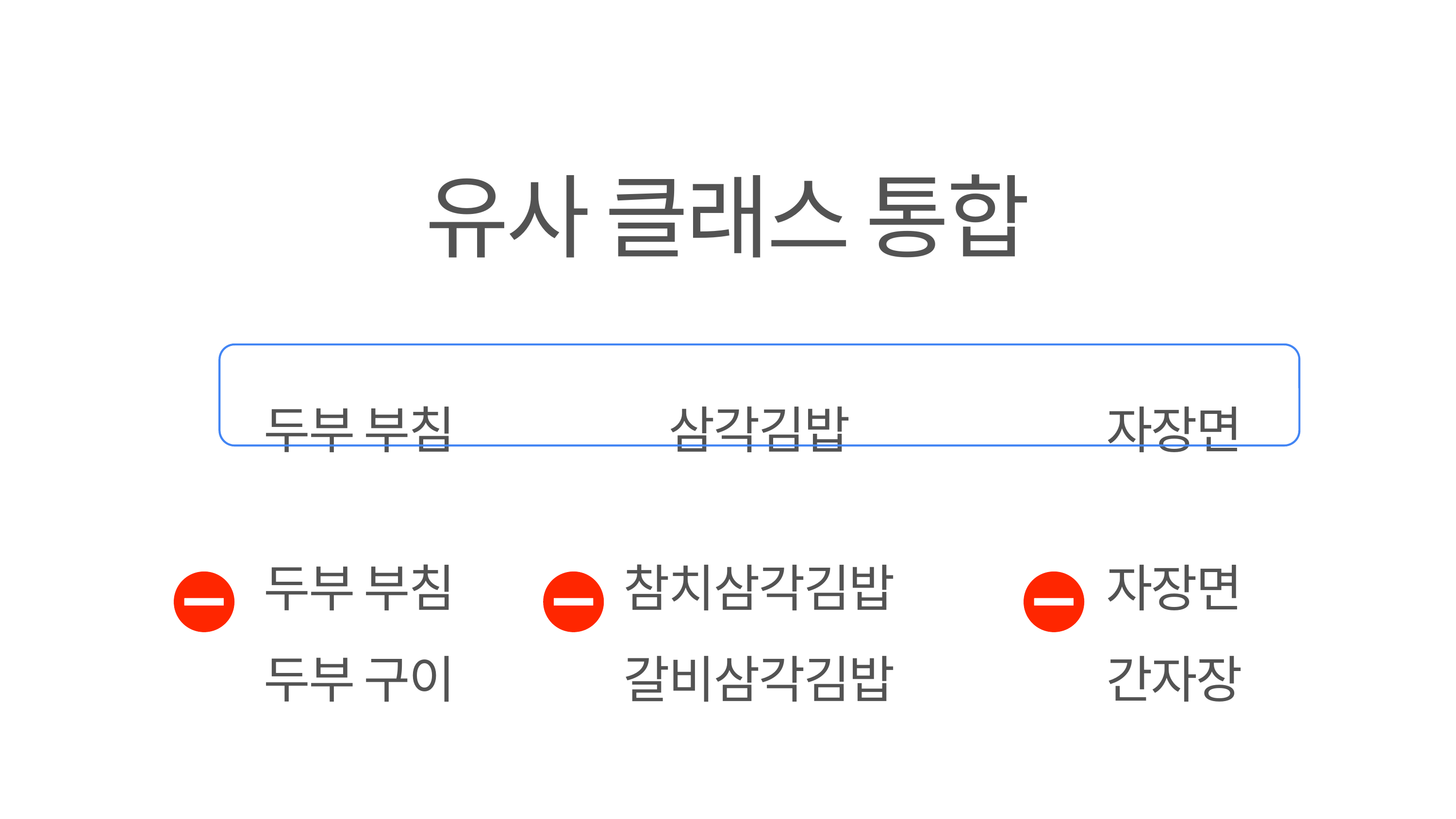

유사 클래스 통합

두부 부침
삼각김밥
자장면
두부 부침
두부 구이
참치삼각김밥
갈비삼각김밥
자장면
간자장